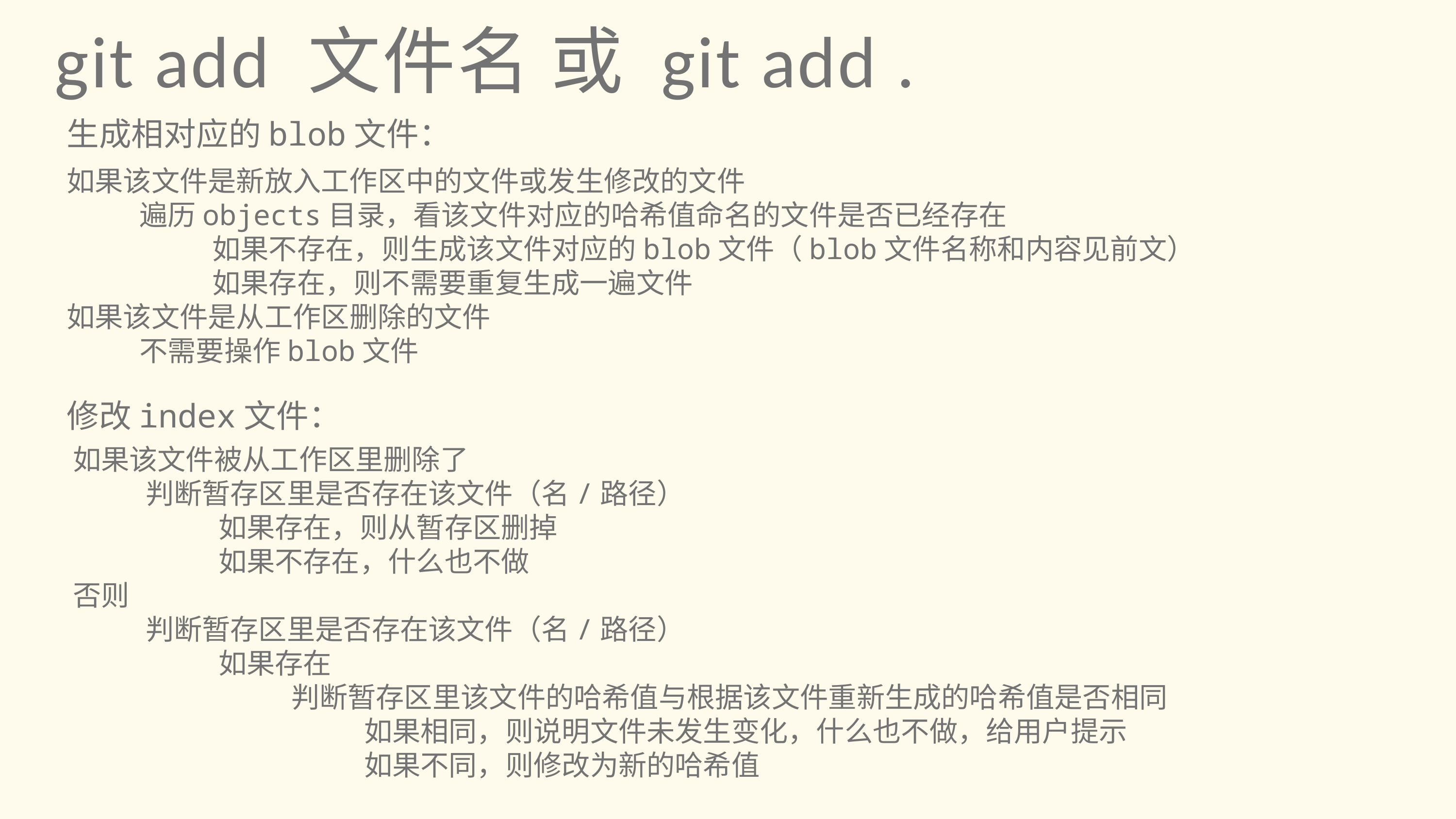

git add 文件名 或 git add .
生成相对应的blob文件：
如果该文件是新放入工作区中的文件或发生修改的文件
	遍历objects目录，看该文件对应的哈希值命名的文件是否已经存在
		如果不存在，则生成该文件对应的blob文件（blob文件名称和内容见前文）
		如果存在，则不需要重复生成一遍文件
如果该文件是从工作区删除的文件
	不需要操作blob文件
修改index文件：
如果该文件被从工作区里删除了
	判断暂存区里是否存在该文件（名/路径）
		如果存在，则从暂存区删掉
		如果不存在，什么也不做
否则
	判断暂存区里是否存在该文件（名/路径）
		如果存在
			判断暂存区里该文件的哈希值与根据该文件重新生成的哈希值是否相同
				如果相同，则说明文件未发生变化，什么也不做，给用户提示
				如果不同，则修改为新的哈希值